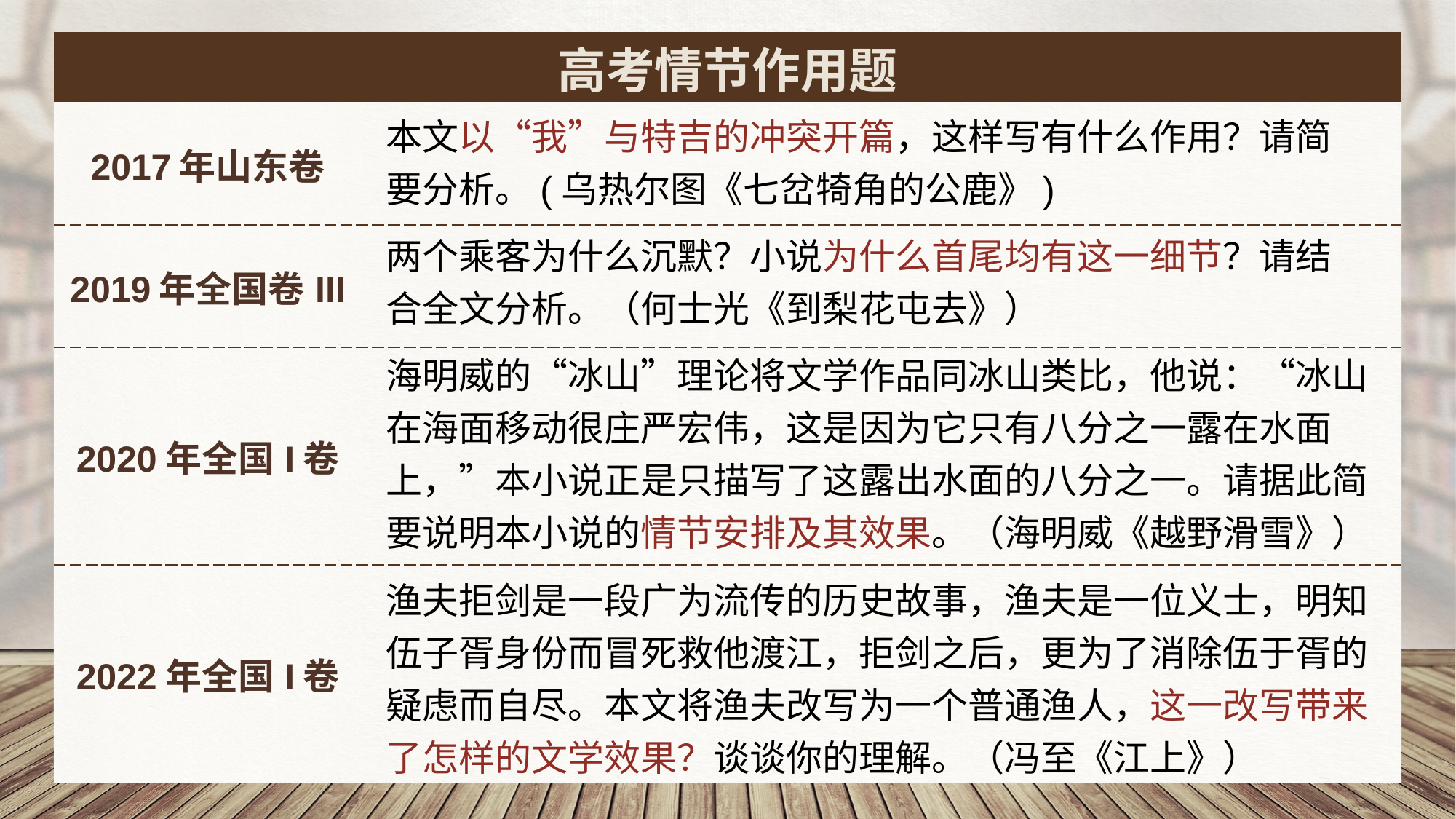

| 高考情节作用题 |  |
| --- | --- |
| 2017年山东卷 |  |
| 2019年全国卷III |  |
| 2020年全国I卷 |  |
| 2022年全国I卷 |  |
本文以“我”与特吉的冲突开篇，这样写有什么作用？请简要分析。(乌热尔图《七岔犄角的公鹿》)
两个乘客为什么沉默？小说为什么首尾均有这一细节？请结合全文分析。（何士光《到梨花屯去》）
海明威的“冰山”理论将文学作品同冰山类比，他说：“冰山在海面移动很庄严宏伟，这是因为它只有八分之一露在水面上，”本小说正是只描写了这露出水面的八分之一。请据此简要说明本小说的情节安排及其效果。（海明威《越野滑雪》）
渔夫拒剑是一段广为流传的历史故事，渔夫是一位义士，明知伍子胥身份而冒死救他渡江，拒剑之后，更为了消除伍于胥的疑虑而自尽。本文将渔夫改写为一个普通渔人，这一改写带来了怎样的文学效果？谈谈你的理解。（冯至《江上》）